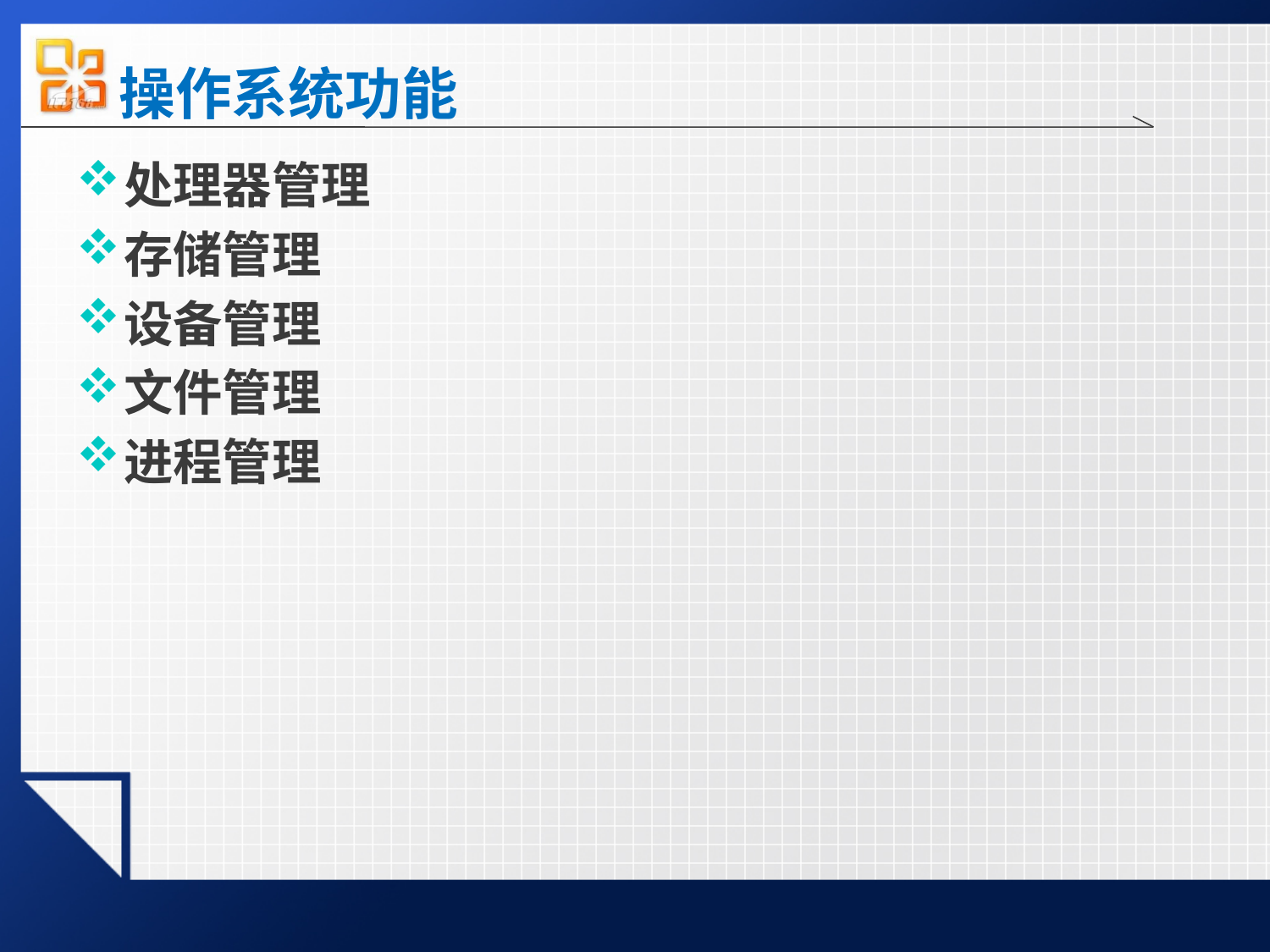

# 操作系统功能
处理器管理
存储管理
设备管理
文件管理
进程管理